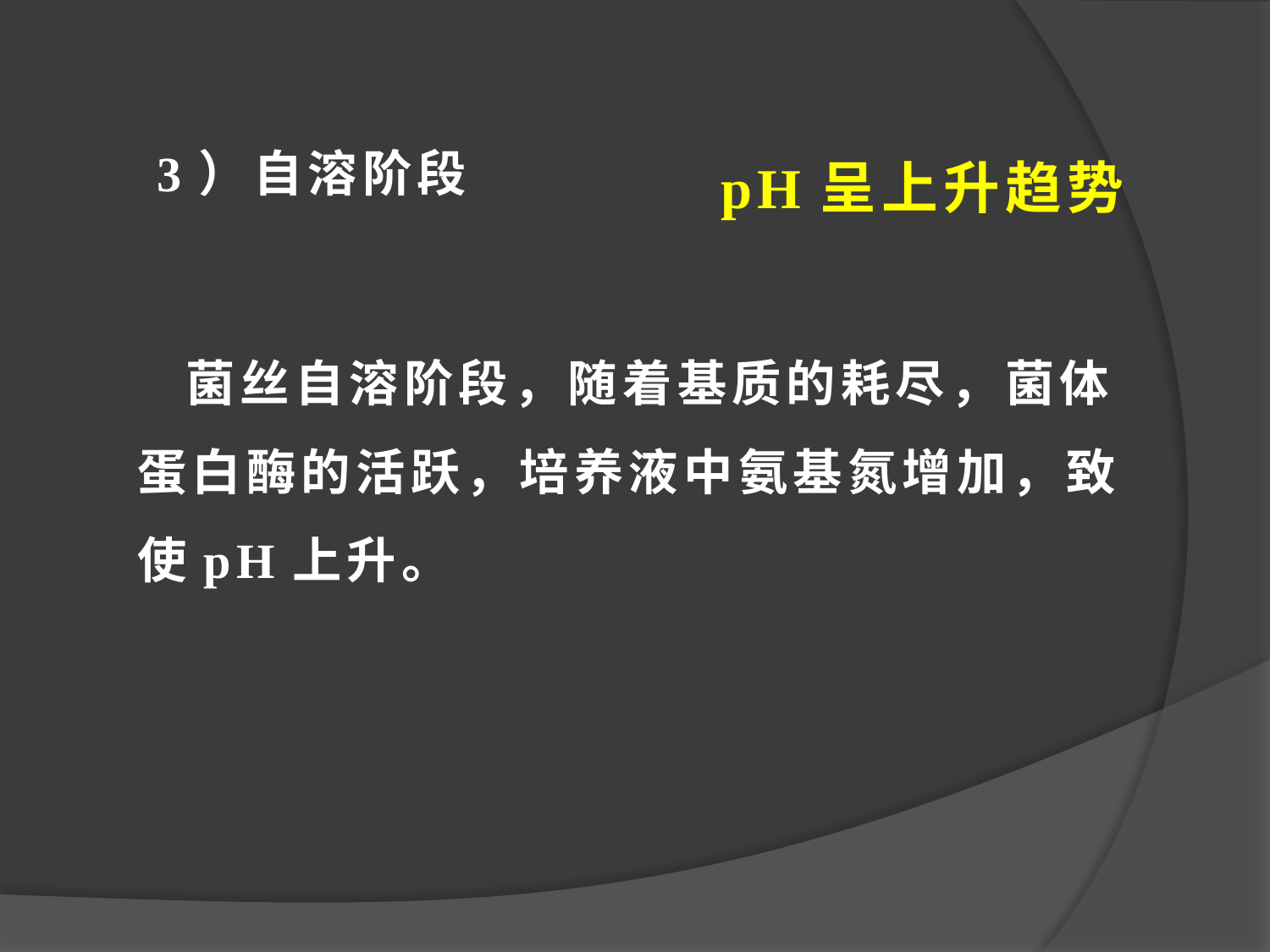

3）自溶阶段
 pH呈上升趋势
    菌丝自溶阶段，随着基质的耗尽，菌体蛋白酶的活跃，培养液中氨基氮增加，致使pH上升。